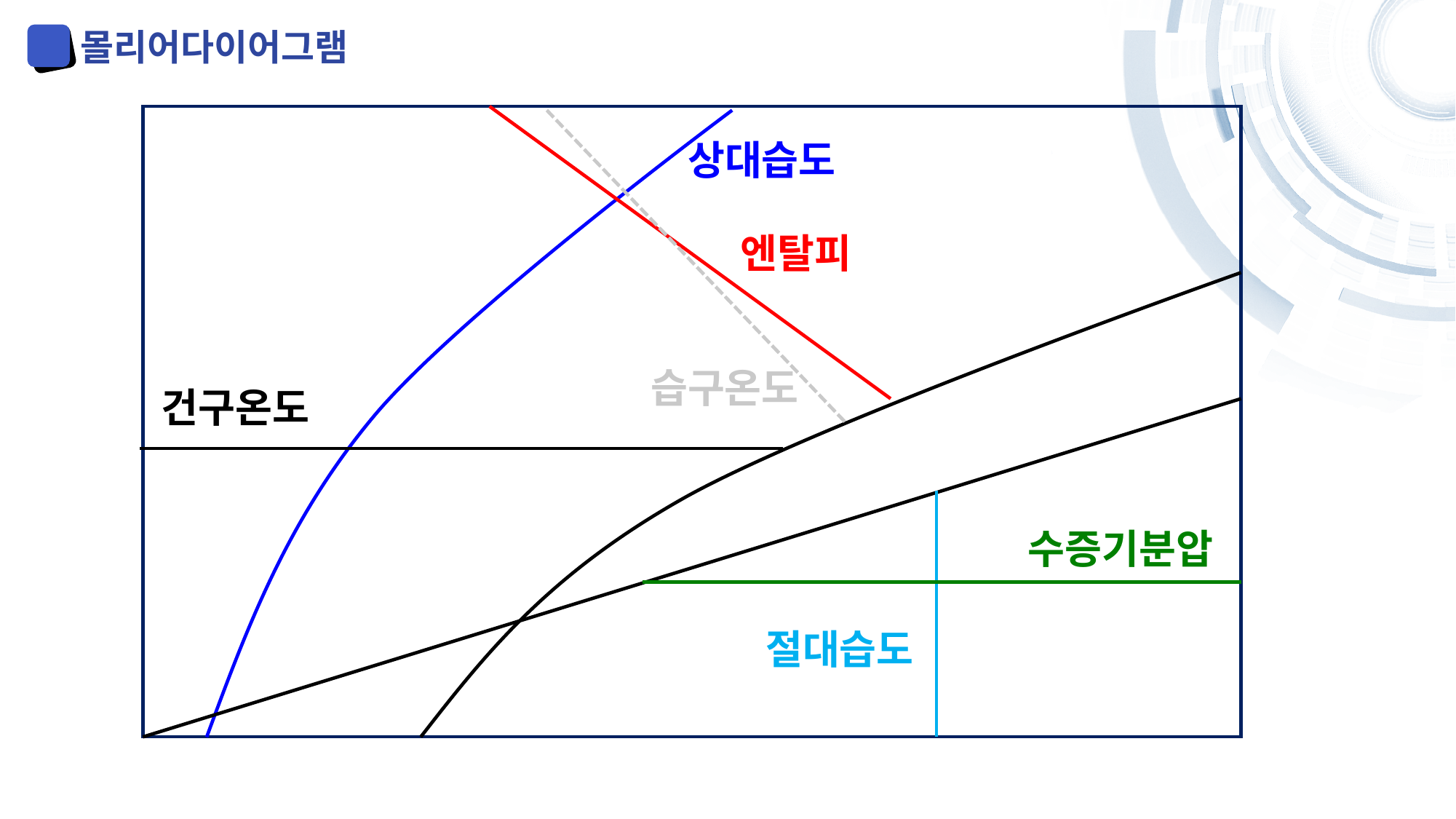

몰리어다이어그램

상대습도
엔탈피

습구온도
건구온도
수증기분압
절대습도